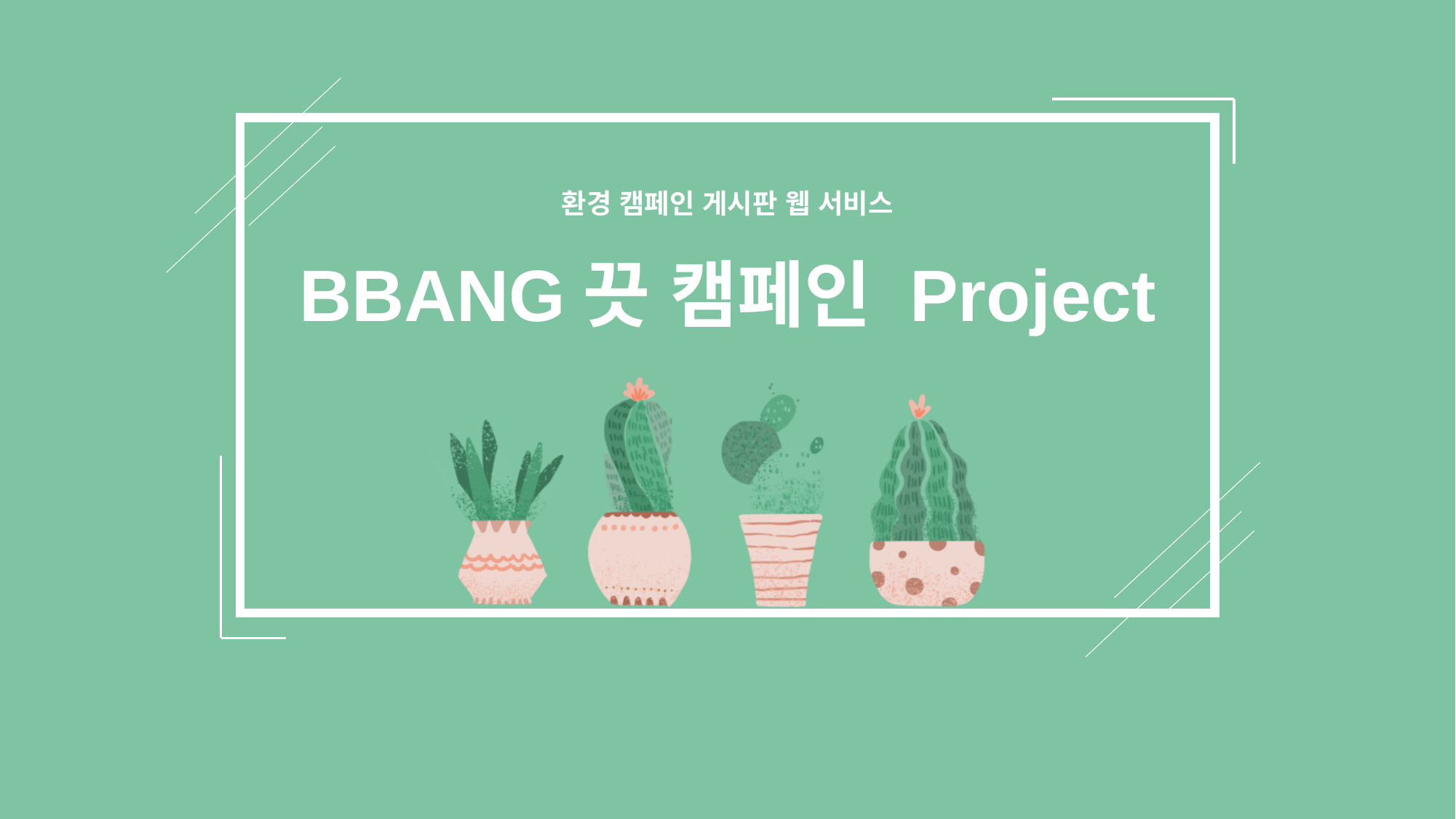

환경 캠페인 게시판 웹 서비스
# BBANG끗 캠페인 Project